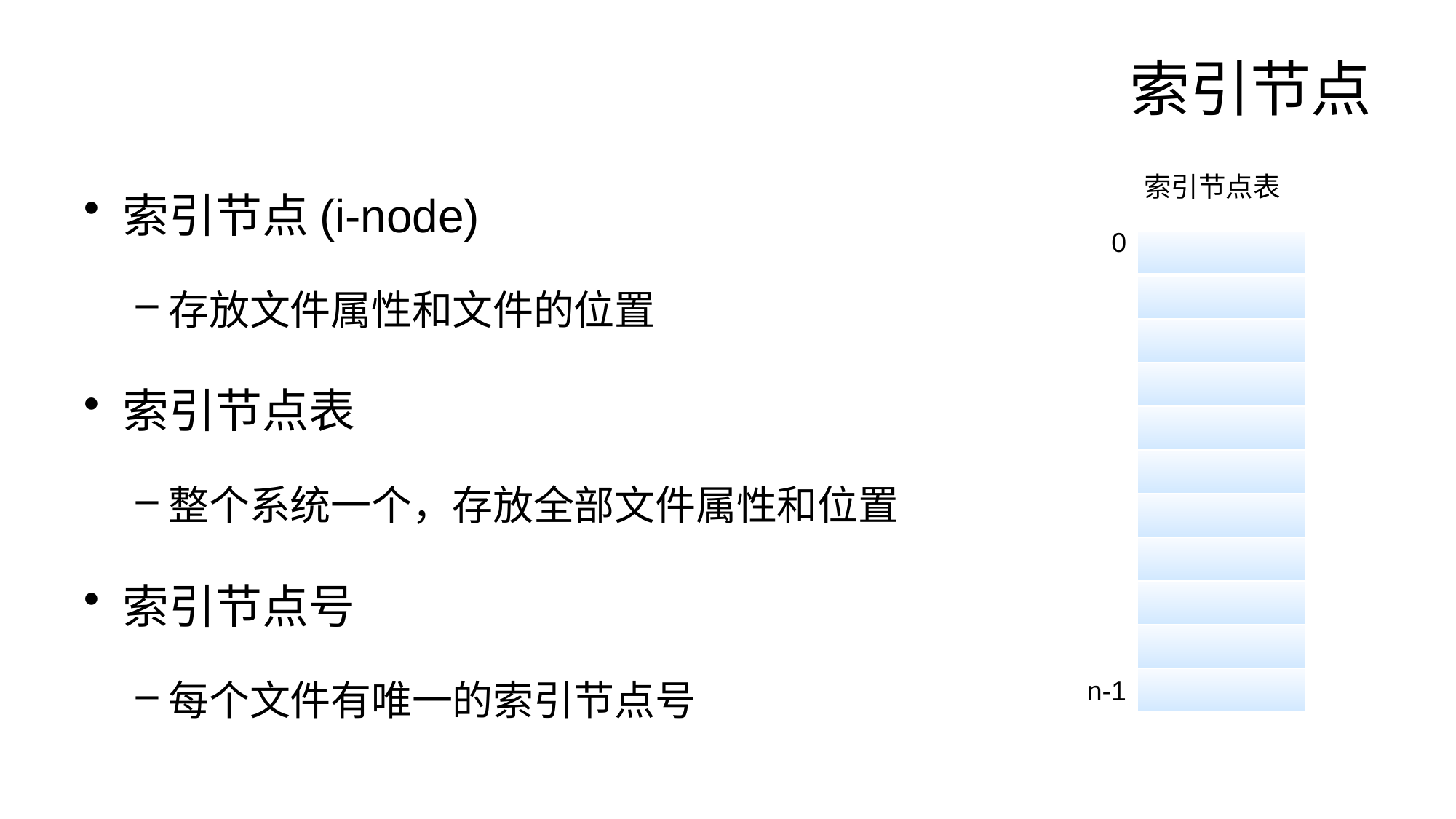

# 索引节点
索引节点(i-node)
存放文件属性和文件的位置
索引节点表
整个系统一个，存放全部文件属性和位置
索引节点号
每个文件有唯一的索引节点号
索引节点表
0
|  |
| --- |
|  |
|  |
|  |
|  |
|  |
|  |
|  |
|  |
|  |
|  |
n-1